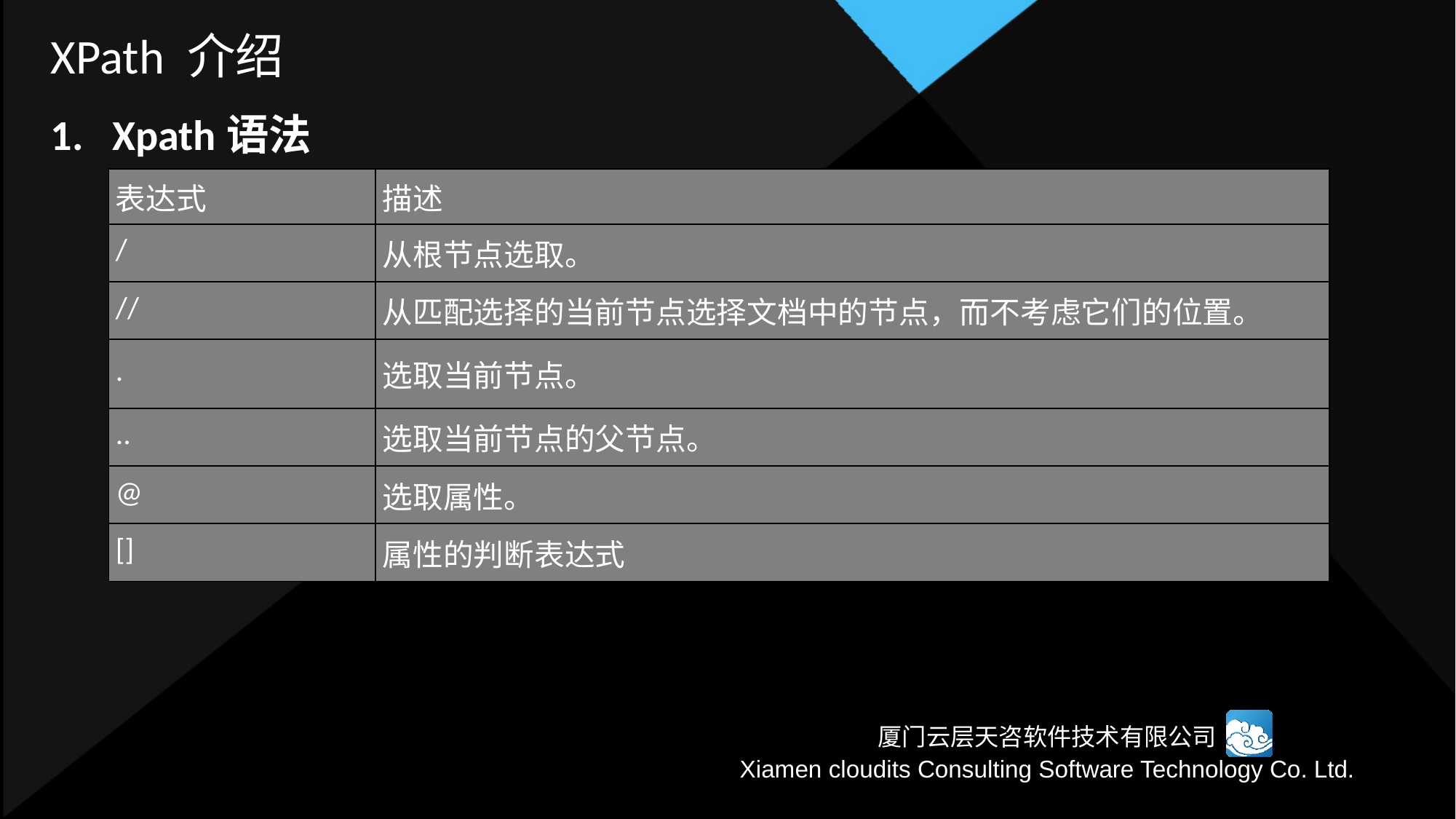

# XPath 介绍
Xpath语法

| 表达式 | 描述 |
| --- | --- |
| / | 从根节点选取。 |
| // | 从匹配选择的当前节点选择文档中的节点，而不考虑它们的位置。 |
| . | 选取当前节点。 |
| .. | 选取当前节点的父节点。 |
| @ | 选取属性。 |
| [] | 属性的判断表达式 |